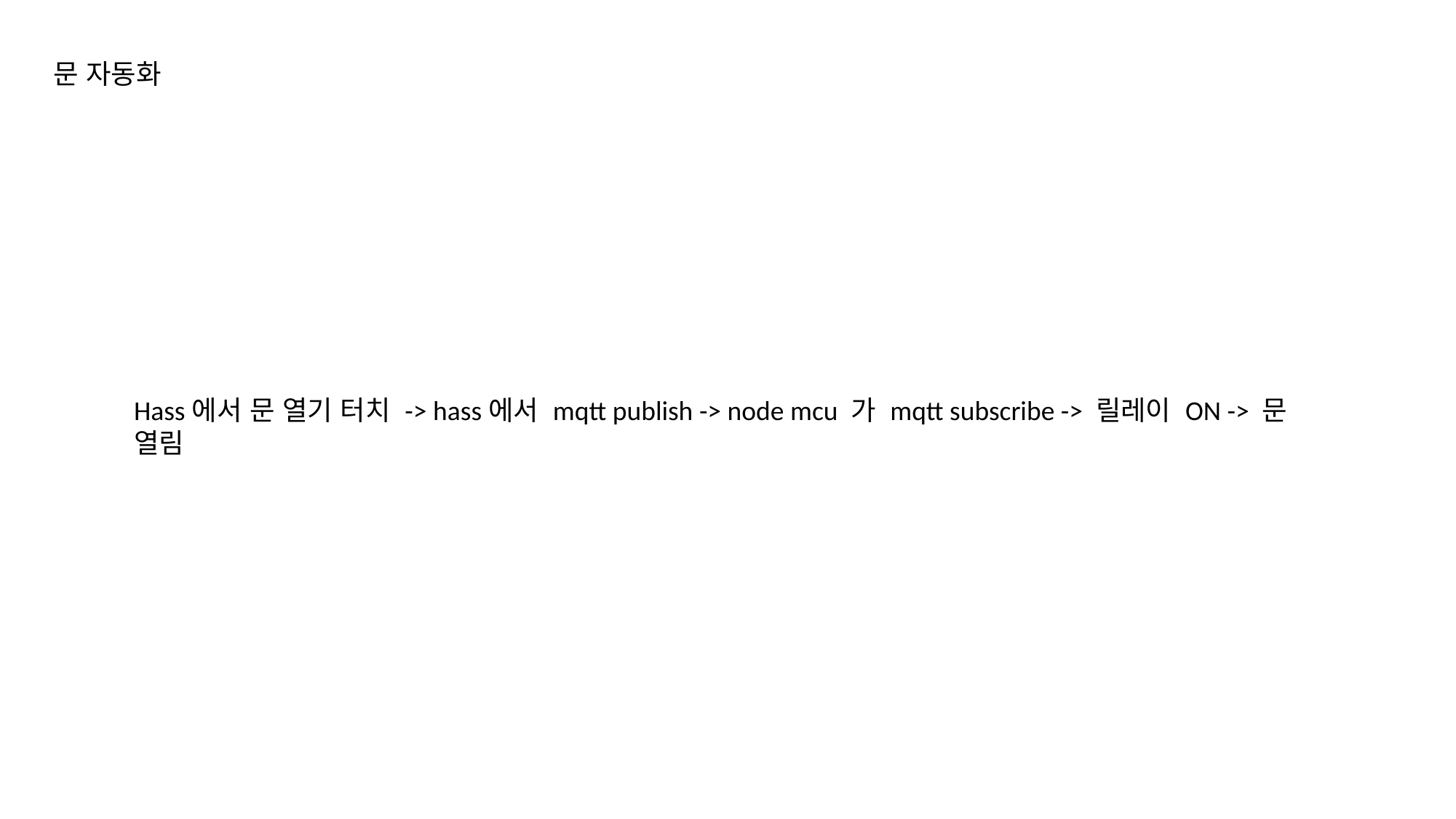

문 자동화

Hass에서 문 열기 터치 -> hass에서 mqtt publish -> node mcu 가 mqtt subscribe -> 릴레이 ON -> 문 열림